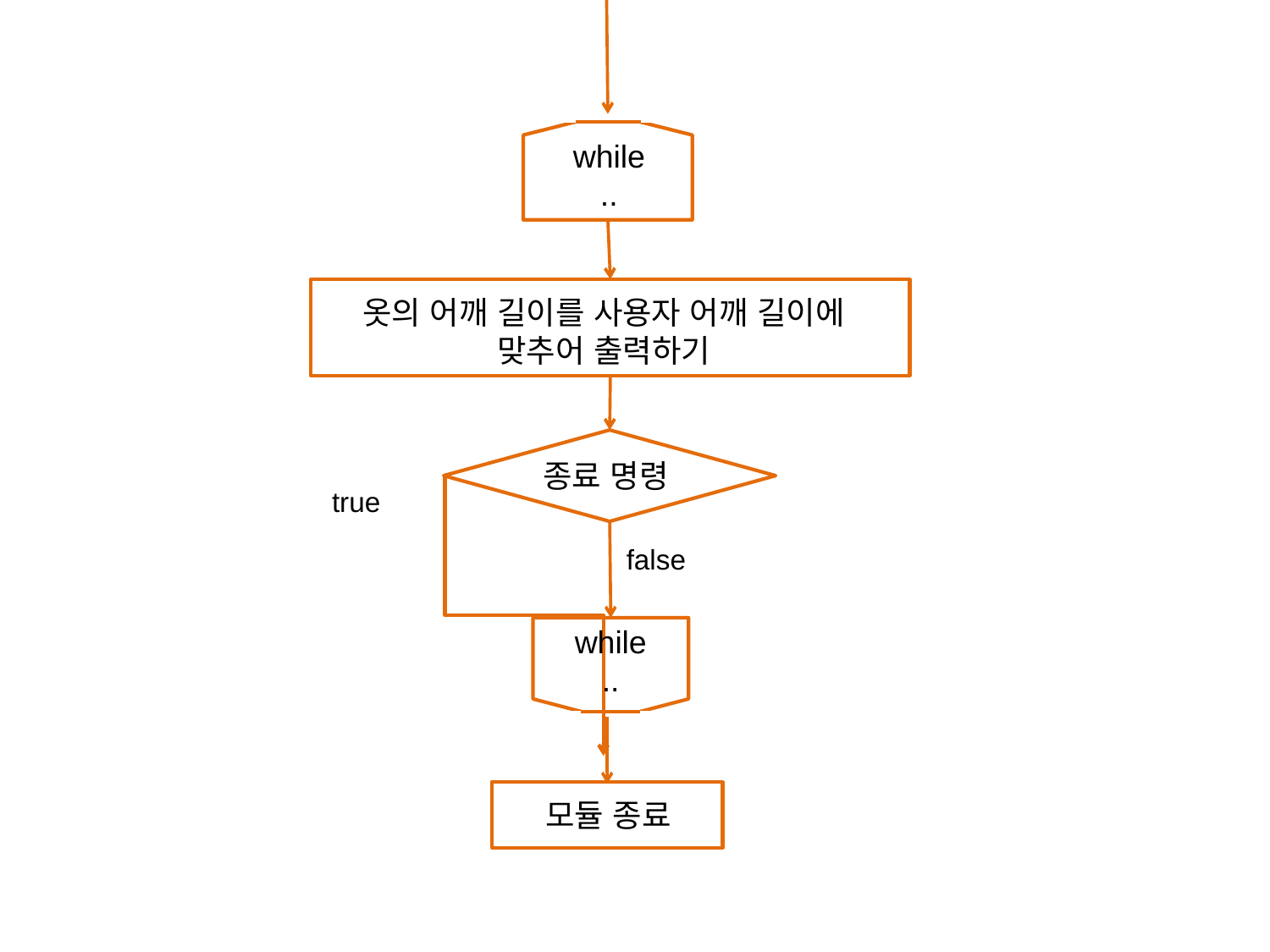

while
..

옷의 어깨 길이를 사용자 어깨 길이에
맞추어 출력하기

종료 명령
true
false
while
..

모듈 종료